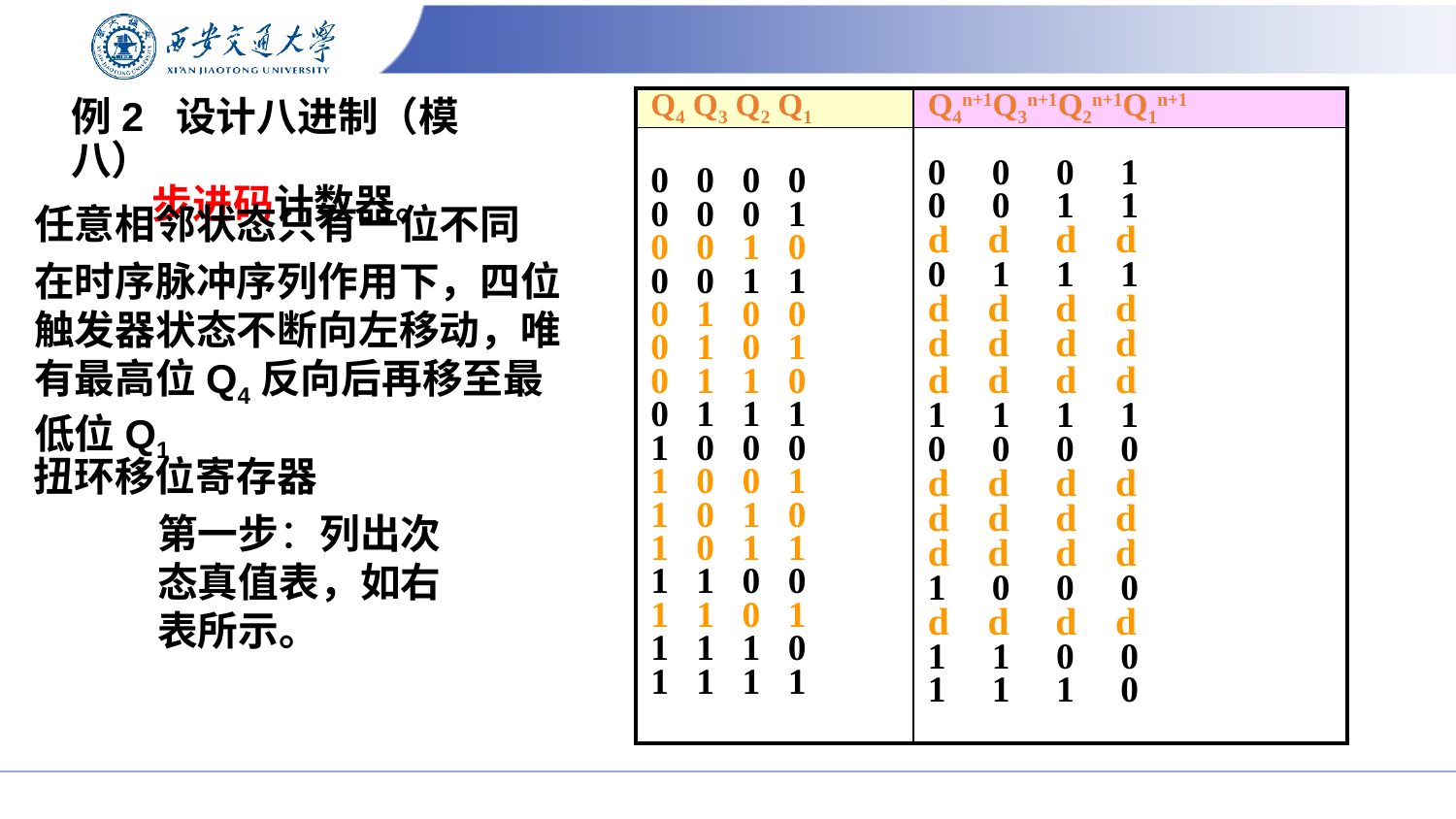

| Q4 Q3 Q2 Q1 | Q4n+1Q3n+1Q2n+1Q1n+1 |
| --- | --- |
| 0 0 0 0 0 0 0 1 0 0 1 0 0 0 1 1 0 1 0 0 0 1 0 1 0 1 1 0 0 1 1 1 1 0 0 0 1 0 0 1 1 0 1 0 1 0 1 1 1 1 0 0 1 1 0 1 1 1 1 0 1 1 1 1 | 0 0 0 1 0 0 1 1 d d d d 0 1 1 1 d d d d d d d d d d d d 1 1 1 1 0 0 0 0 d d d d d d d d d d d d 1 0 0 0 d d d d 1 1 0 0 1 1 1 0 |
# 例2  设计八进制（模八） 　　步进码计数器。
任意相邻状态只有一位不同
在时序脉冲序列作用下，四位触发器状态不断向左移动，唯有最高位Q4反向后再移至最低位Q1
扭环移位寄存器
第一步：列出次态真值表，如右表所示。